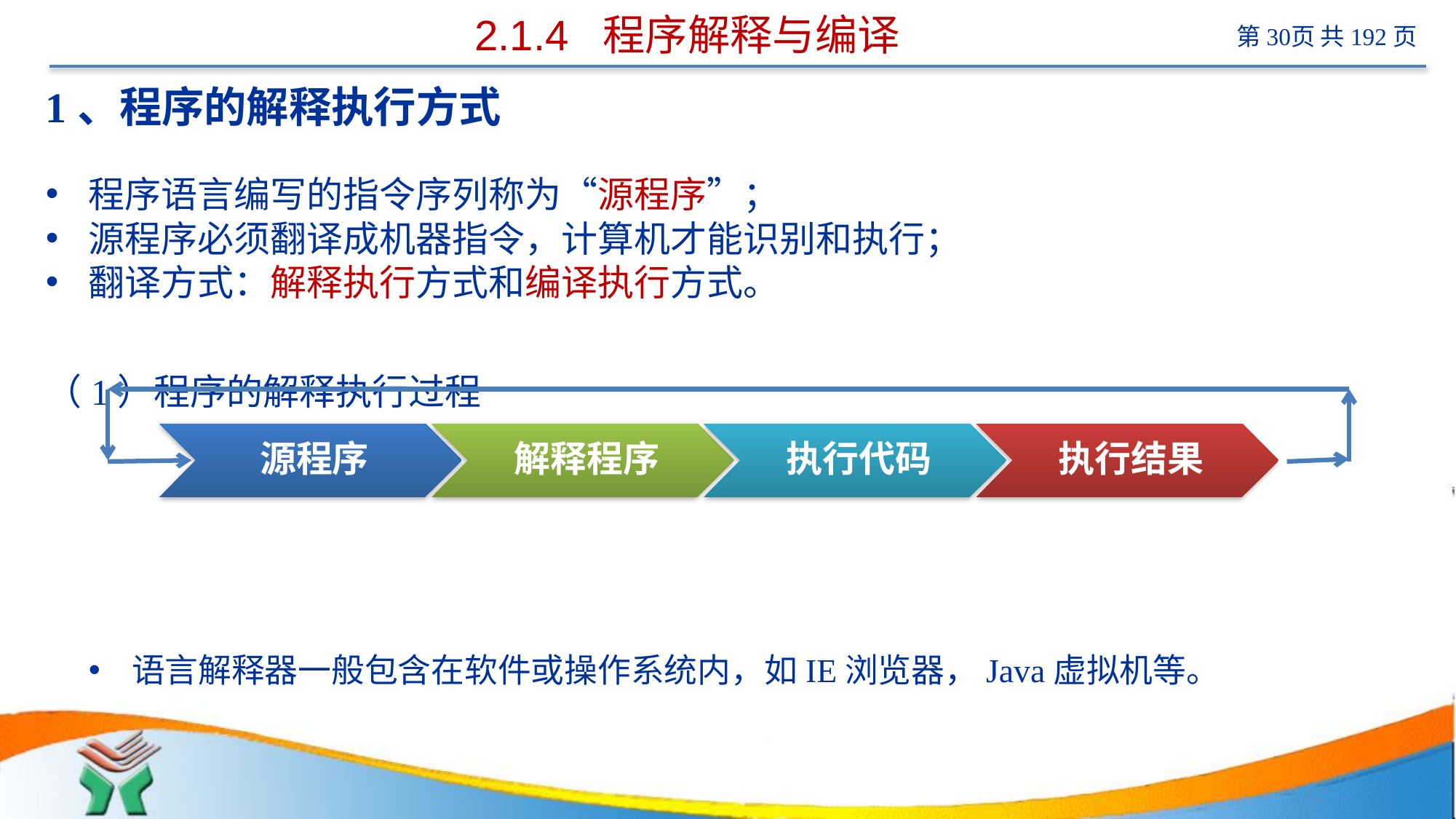

# 2.1.4  程序解释与编译
1、程序的解释执行方式

程序语言编写的指令序列称为“源程序”；
源程序必须翻译成机器指令，计算机才能识别和执行；
翻译方式：解释执行方式和编译执行方式。

（1）程序的解释执行过程

语言解释器一般包含在软件或操作系统内，如IE浏览器，Java虚拟机等。
源程序
解释程序
执行代码
执行结果